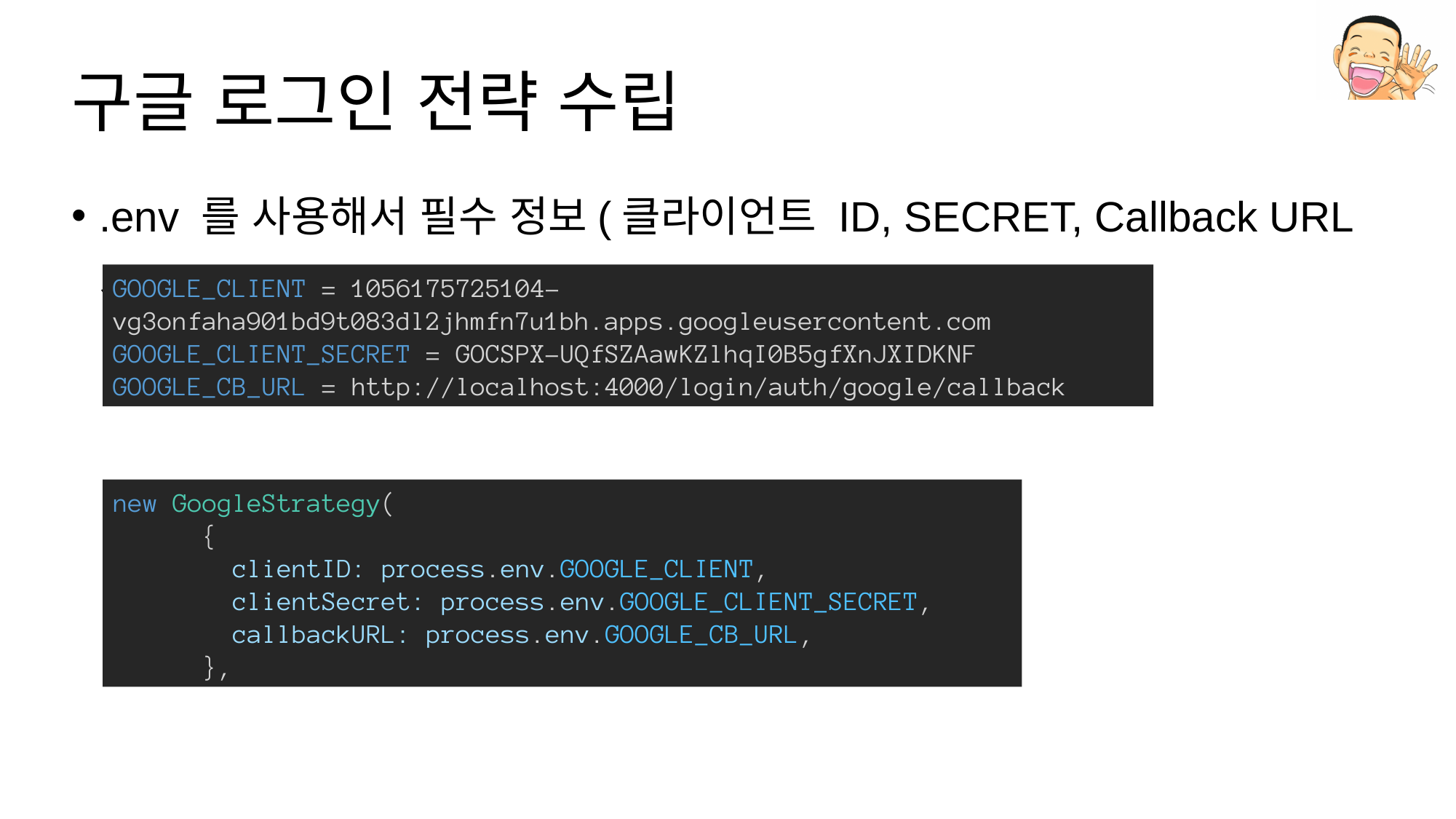

# 구글 로그인 전략 수립
.env 를 사용해서 필수 정보(클라이언트 ID, SECRET, Callback URL 설정)

GOOGLE_CLIENT = 1056175725104-vg3onfaha901bd9t083dl2jhmfn7u1bh.apps.googleusercontent.com
GOOGLE_CLIENT_SECRET = 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
GOOGLE_CB_URL = http://localhost:4000/login/auth/google/callback
new GoogleStrategy(
      {
        clientID: process.env.GOOGLE_CLIENT,
        clientSecret: process.env.GOOGLE_CLIENT_SECRET,
        callbackURL: process.env.GOOGLE_CB_URL,
      },